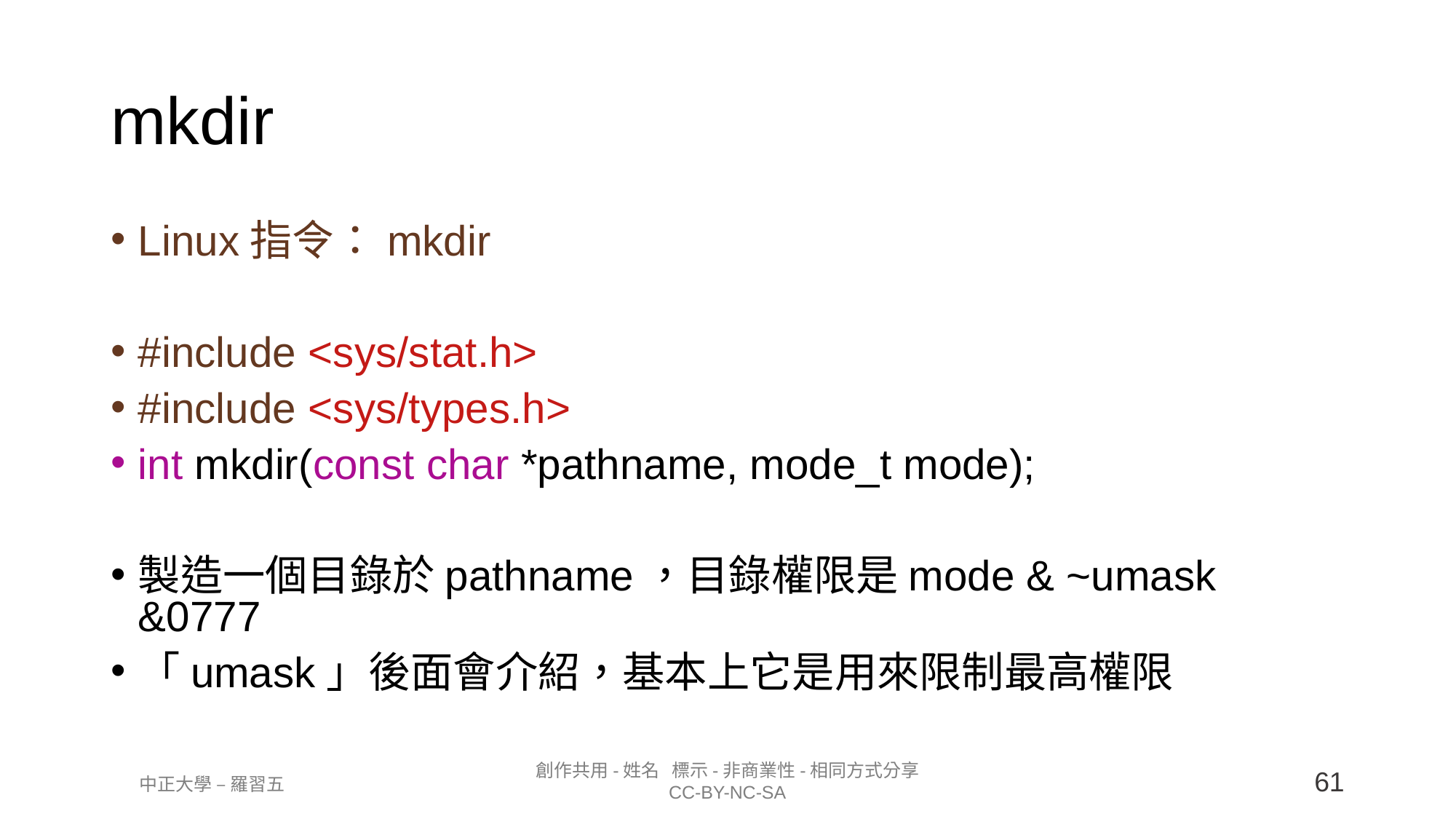

mkdir
Linux指令：mkdir

#include <sys/stat.h>
#include <sys/types.h>
int mkdir(const char *pathname, mode_t mode);

製造一個目錄於pathname，目錄權限是mode & ~umask &0777
「umask」後面會介紹，基本上它是用來限制最高權限